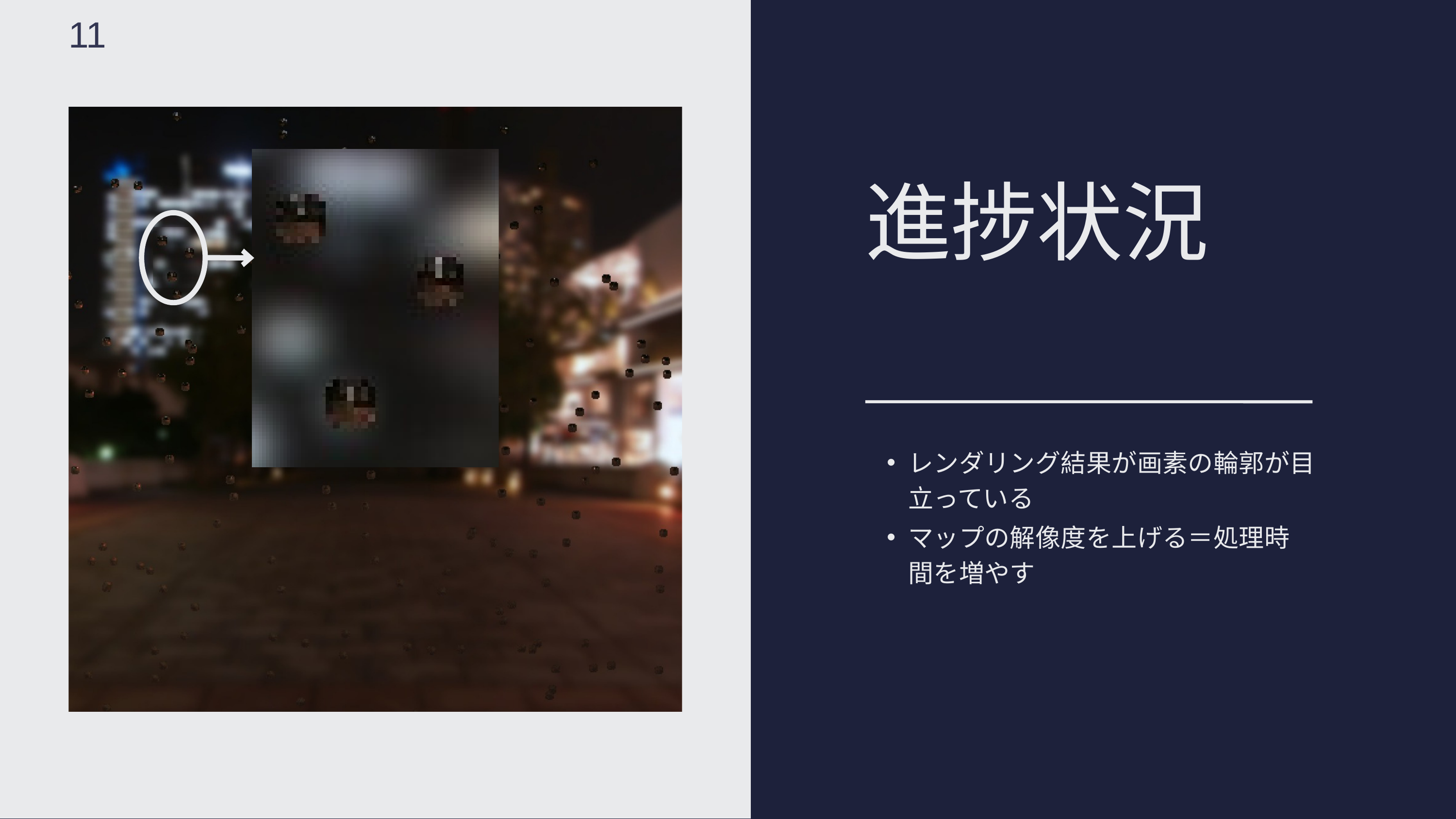

11

進捗状況

レンダリング結果が画素の輪郭が目立っている
マップの解像度を上げる＝処理時間を増やす